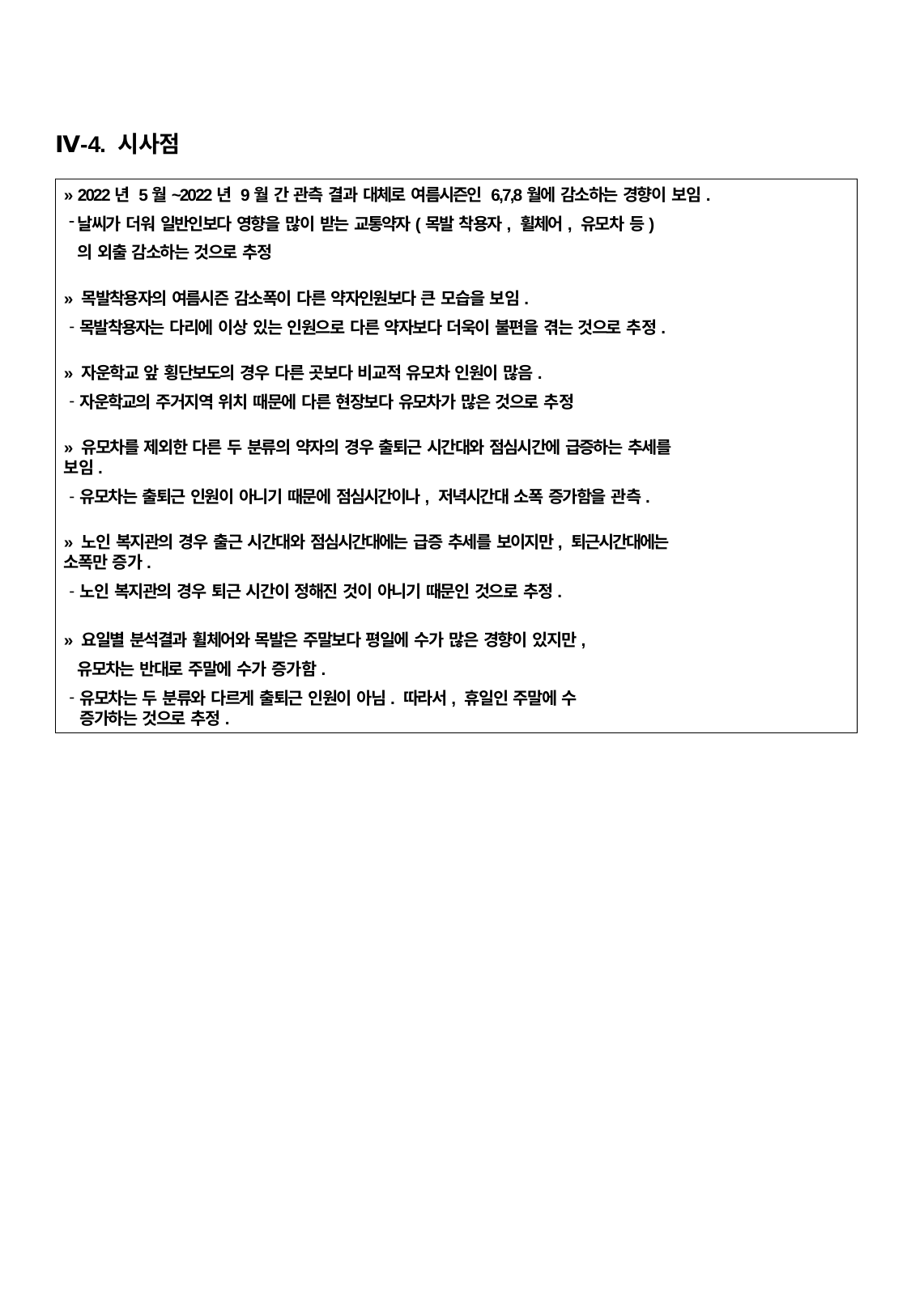

Ⅳ-4. 시사점
» 2022년 5월~2022년 9월 간 관측 결과 대체로 여름시즌인 6,7,8월에 감소하는 경향이 보임.
날씨가 더워 일반인보다 영향을 많이 받는 교통약자(목발 착용자, 휠체어, 유모차 등)의 외출 감소하는 것으로 추정

» 목발착용자의 여름시즌 감소폭이 다른 약자인원보다 큰 모습을 보임.
목발착용자는 다리에 이상 있는 인원으로 다른 약자보다 더욱이 불편을 겪는 것으로 추정.

» 자운학교 앞 횡단보도의 경우 다른 곳보다 비교적 유모차 인원이 많음.
자운학교의 주거지역 위치 때문에 다른 현장보다 유모차가 많은 것으로 추정

» 유모차를 제외한 다른 두 분류의 약자의 경우 출퇴근 시간대와 점심시간에 급증하는 추세를 보임.
유모차는 출퇴근 인원이 아니기 때문에 점심시간이나, 저녁시간대 소폭 증가함을 관측.

» 노인 복지관의 경우 출근 시간대와 점심시간대에는 급증 추세를 보이지만, 퇴근시간대에는 소폭만 증가.
노인 복지관의 경우 퇴근 시간이 정해진 것이 아니기 때문인 것으로 추정.

» 요일별 분석결과 휠체어와 목발은 주말보다 평일에 수가 많은 경향이 있지만, 유모차는 반대로 주말에 수가 증가함.
유모차는 두 분류와 다르게 출퇴근 인원이 아님. 따라서, 휴일인 주말에 수 증가하는 것으로 추정.